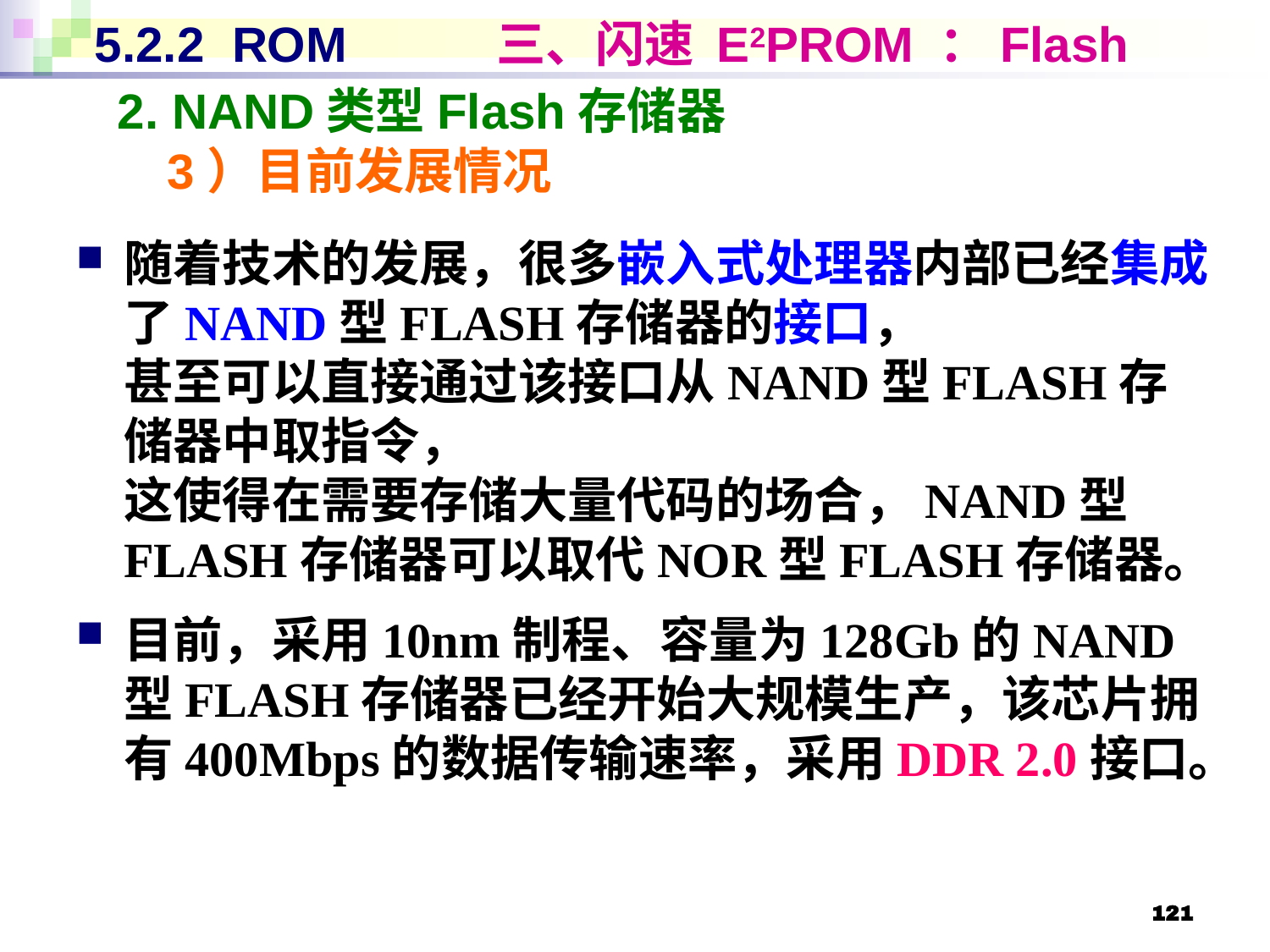

# 5.2.2  ROM          三、闪速 E2PROM ：Flash
2. NAND类型Flash存储器
3）目前发展情况
随着技术的发展，很多嵌入式处理器内部已经集成了NAND型FLASH存储器的接口，
甚至可以直接通过该接口从NAND型FLASH存储器中取指令，
这使得在需要存储大量代码的场合，NAND型FLASH存储器可以取代NOR型FLASH存储器。
目前，采用10nm制程、容量为128Gb的NAND型FLASH存储器已经开始大规模生产，该芯片拥有400Mbps的数据传输速率，采用DDR 2.0接口。
121